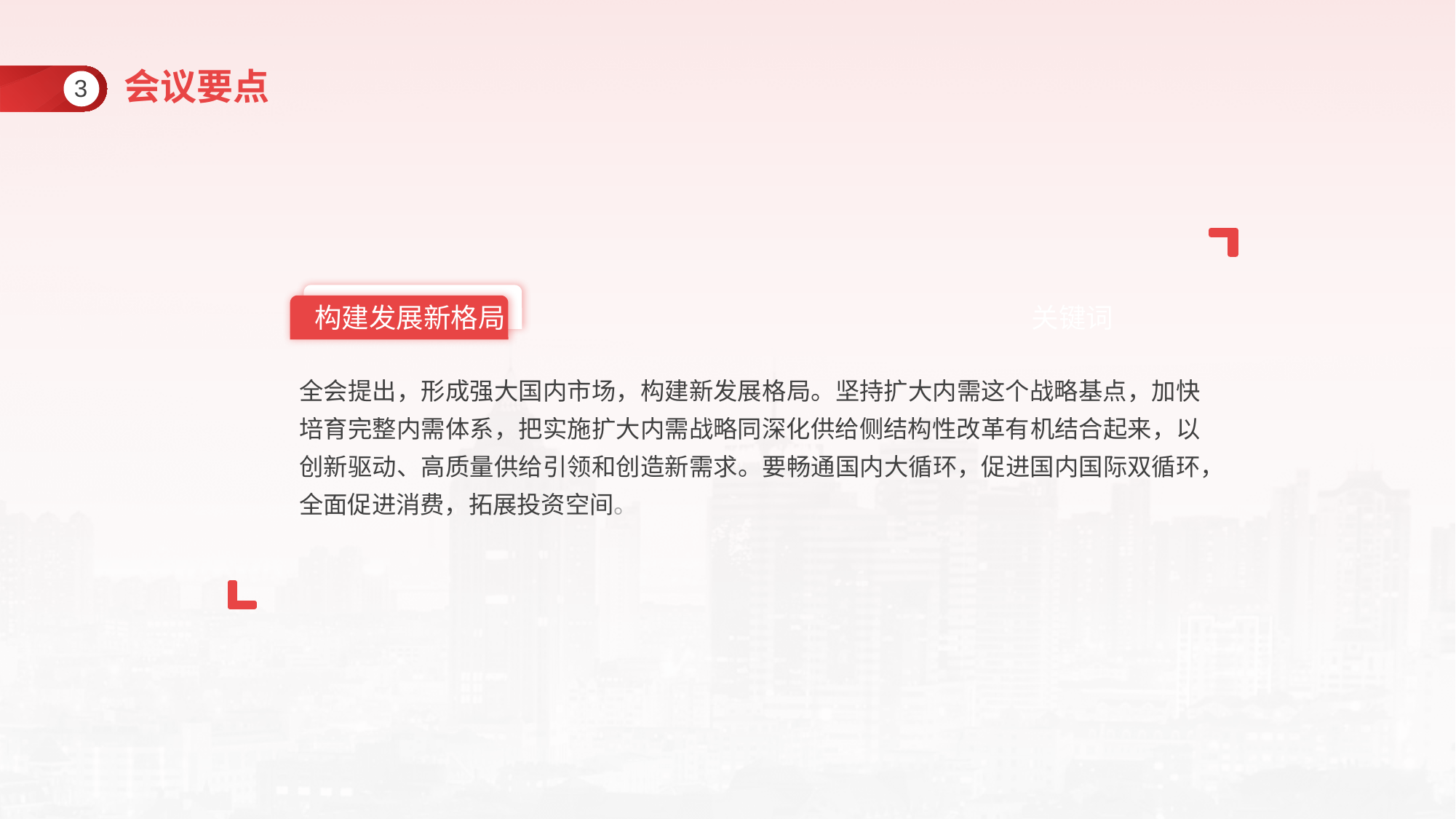

会议要点
3

构建发展新格局
关键词

全会提出，形成强大国内市场，构建新发展格局。坚持扩大内需这个战略基点，加快培育完整内需体系，把实施扩大内需战略同深化供给侧结构性改革有机结合起来，以创新驱动、高质量供给引领和创造新需求。要畅通国内大循环，促进国内国际双循环，全面促进消费，拓展投资空间。